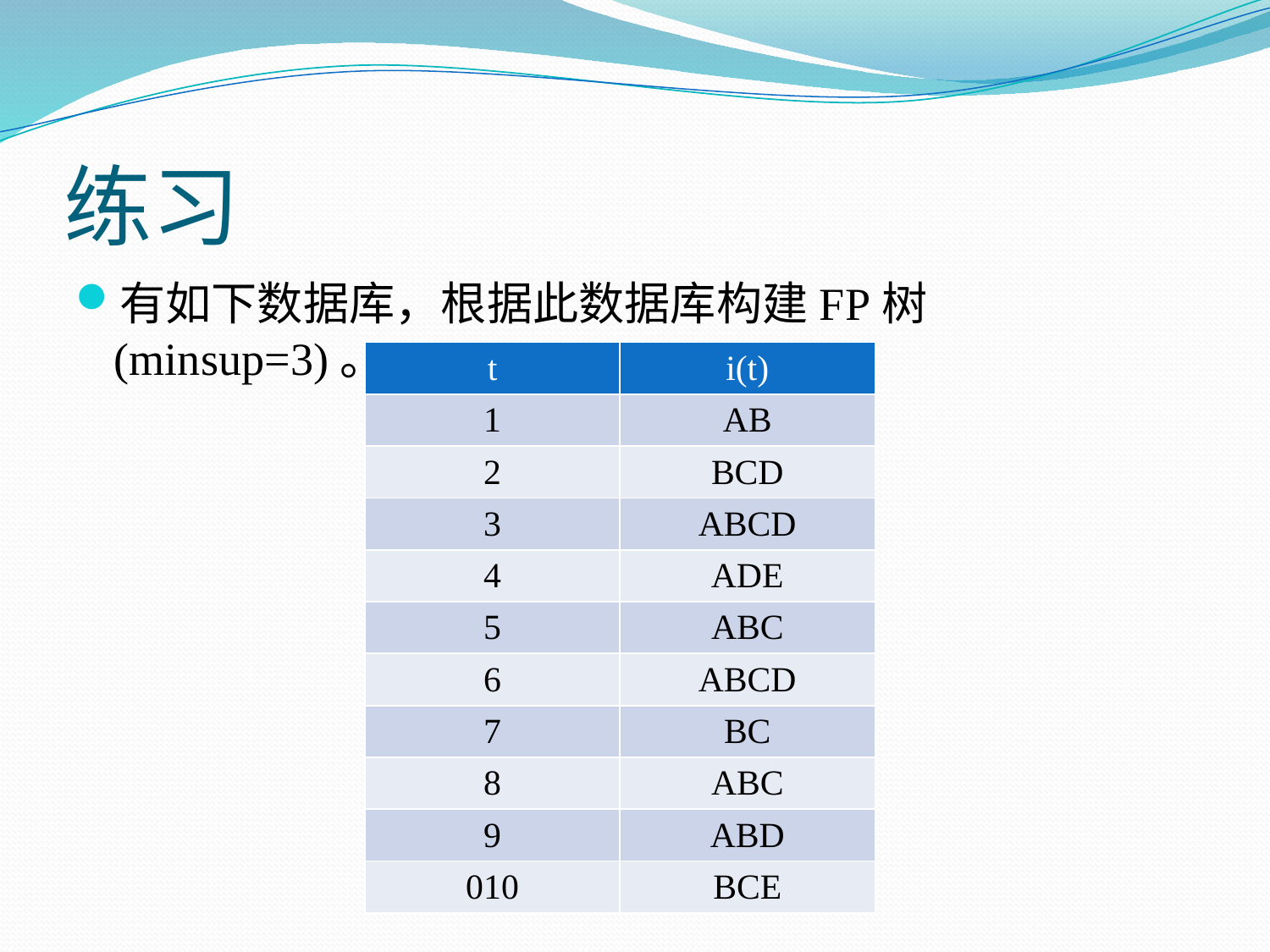

# 练习
有如下数据库，根据此数据库构建FP树(minsup=3)。
| t | i(t) |
| --- | --- |
| 1 | AB |
| 2 | BCD |
| 3 | ABCD |
| 4 | ADE |
| 5 | ABC |
| 6 | ABCD |
| 7 | BC |
| 8 | ABC |
| 9 | ABD |
| 010 | BCE |